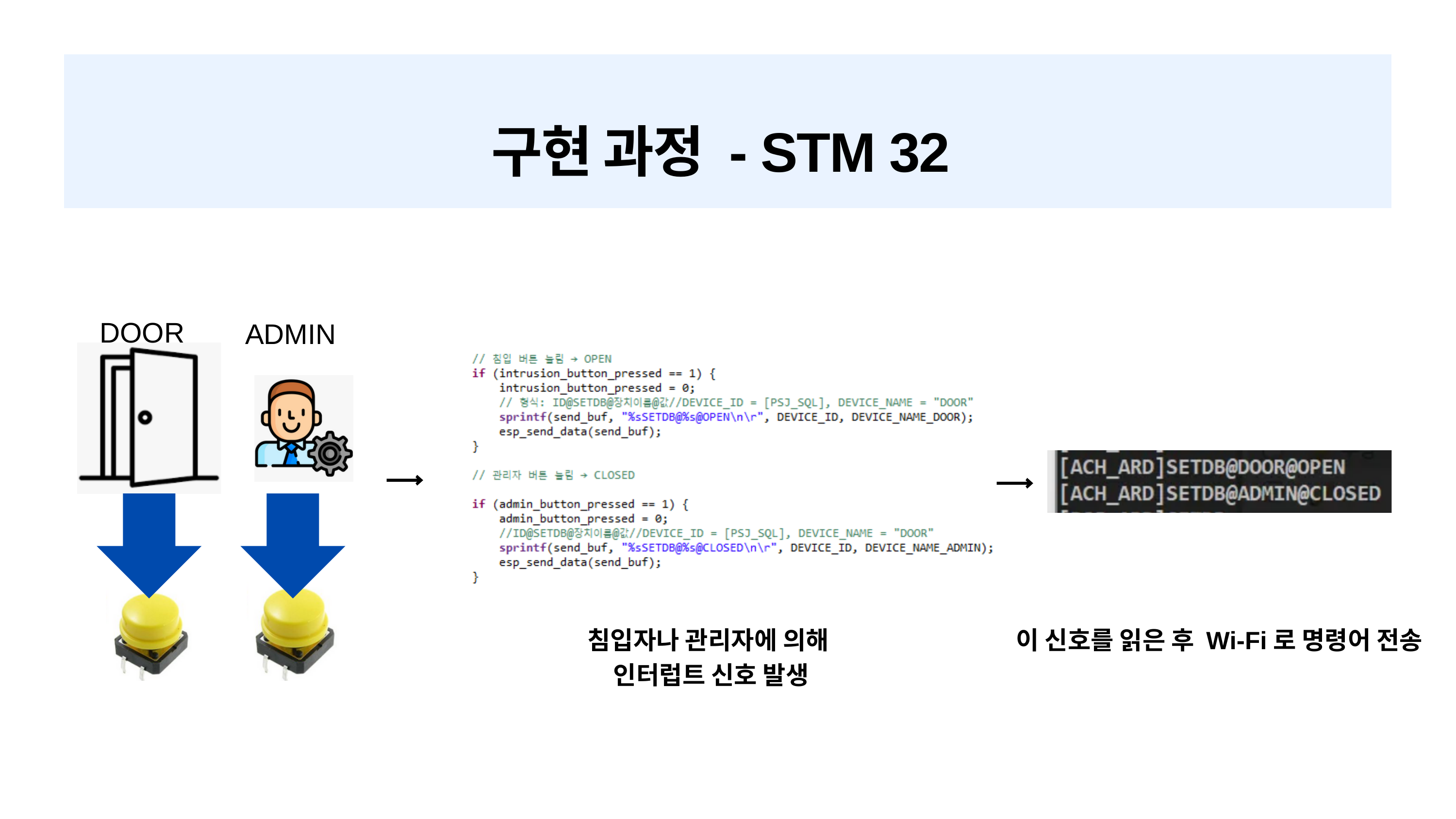

구현 과정 - STM 32
DOOR
ADMIN

침입자나 관리자에 의해
인터럽트 신호 발생

이 신호를 읽은 후 Wi-Fi로 명령어 전송